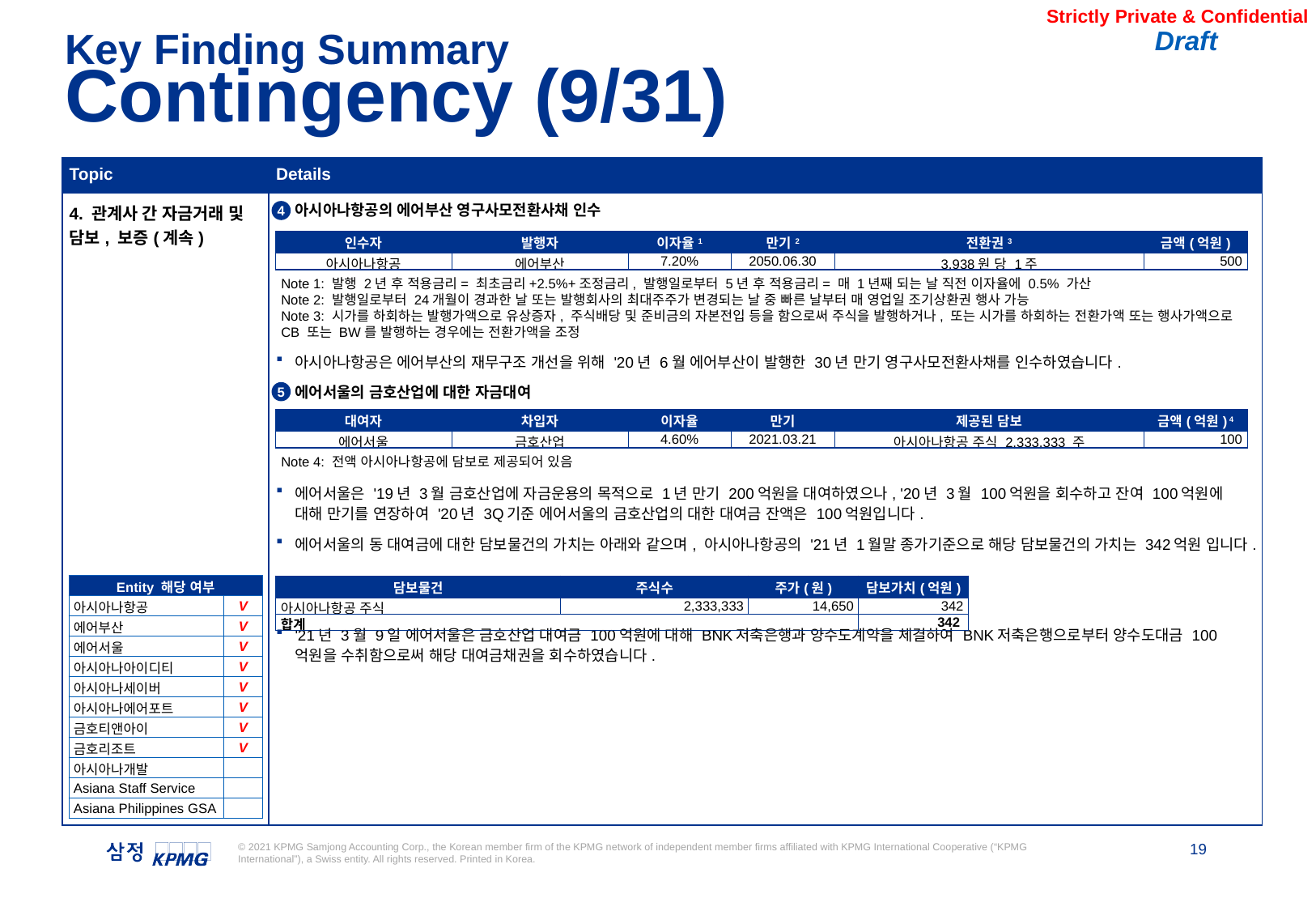

Key Finding Summary
Contingency (9/31)
| Topic | Details |
| --- | --- |
| 4. 관계사 간 자금거래 및 담보, 보증(계속) | 아시아나항공의 에어부산 영구사모전환사채 인수 아시아나항공은 에어부산의 재무구조 개선을 위해 '20년 6월 에어부산이 발행한 30년 만기 영구사모전환사채를 인수하였습니다. 에어서울의 금호산업에 대한 자금대여 에어서울은 '19년 3월 금호산업에 자금운용의 목적으로 1년 만기 200억원을 대여하였으나, '20년 3월 100억원을 회수하고 잔여 100억원에 대해 만기를 연장하여 '20년 3Q기준 에어서울의 금호산업의 대한 대여금 잔액은 100억원입니다. 에어서울의 동 대여금에 대한 담보물건의 가치는 아래와 같으며, 아시아나항공의 '21년 1월말 종가기준으로 해당 담보물건의 가치는 342억원 입니다. '21년 3월 9일 에어서울은 금호산업 대여금 100억원에 대해 BNK저축은행과 양수도계약을 체결하여 BNK저축은행으로부터 양수도대금 100억원을 수취함으로써 해당 대여금채권을 회수하였습니다. |
4
| 인수자 | 발행자 | 이자율1 | 만기2 | 전환권3 | 금액(억원) |
| --- | --- | --- | --- | --- | --- |
| 아시아나항공 | 에어부산 | 7.20% | 2050.06.30 | 3,938원 당 1주 | 500 |
Note 1: 발행 2년 후 적용금리= 최초금리+2.5%+조정금리, 발행일로부터 5년 후 적용금리= 매 1년째 되는 날 직전 이자율에 0.5% 가산
Note 2: 발행일로부터 24개월이 경과한 날 또는 발행회사의 최대주주가 변경되는 날 중 빠른 날부터 매 영업일 조기상환권 행사 가능
Note 3: 시가를 하회하는 발행가액으로 유상증자, 주식배당 및 준비금의 자본전입 등을 함으로써 주식을 발행하거나, 또는 시가를 하회하는 전환가액 또는 행사가액으로 CB 또는 BW를 발행하는 경우에는 전환가액을 조정
5
| 대여자 | 차입자 | 이자율 | 만기 | 제공된 담보 | 금액(억원) 4 |
| --- | --- | --- | --- | --- | --- |
| 에어서울 | 금호산업 | 4.60% | 2021.03.21 | 아시아나항공 주식 2,333,333 주 | 100 |
Note 4: 전액 아시아나항공에 담보로 제공되어 있음
| Entity 해당 여부 |  |
| --- | --- |
| 아시아나항공 | V |
| 에어부산 | V |
| 에어서울 | V |
| 아시아나아이디티 | V |
| 아시아나세이버 | V |
| 아시아나에어포트 | V |
| 금호티앤아이 | V |
| 금호리조트 | V |
| 아시아나개발 |  |
| Asiana Staff Service |  |
| Asiana Philippines GSA |  |
| 담보물건 | 주식수 | 주가(원) | 담보가치(억원) |
| --- | --- | --- | --- |
| 아시아나항공 주식 | 2,333,333 | 14,650 | 342 |
| 합계 |  |  | 342 |